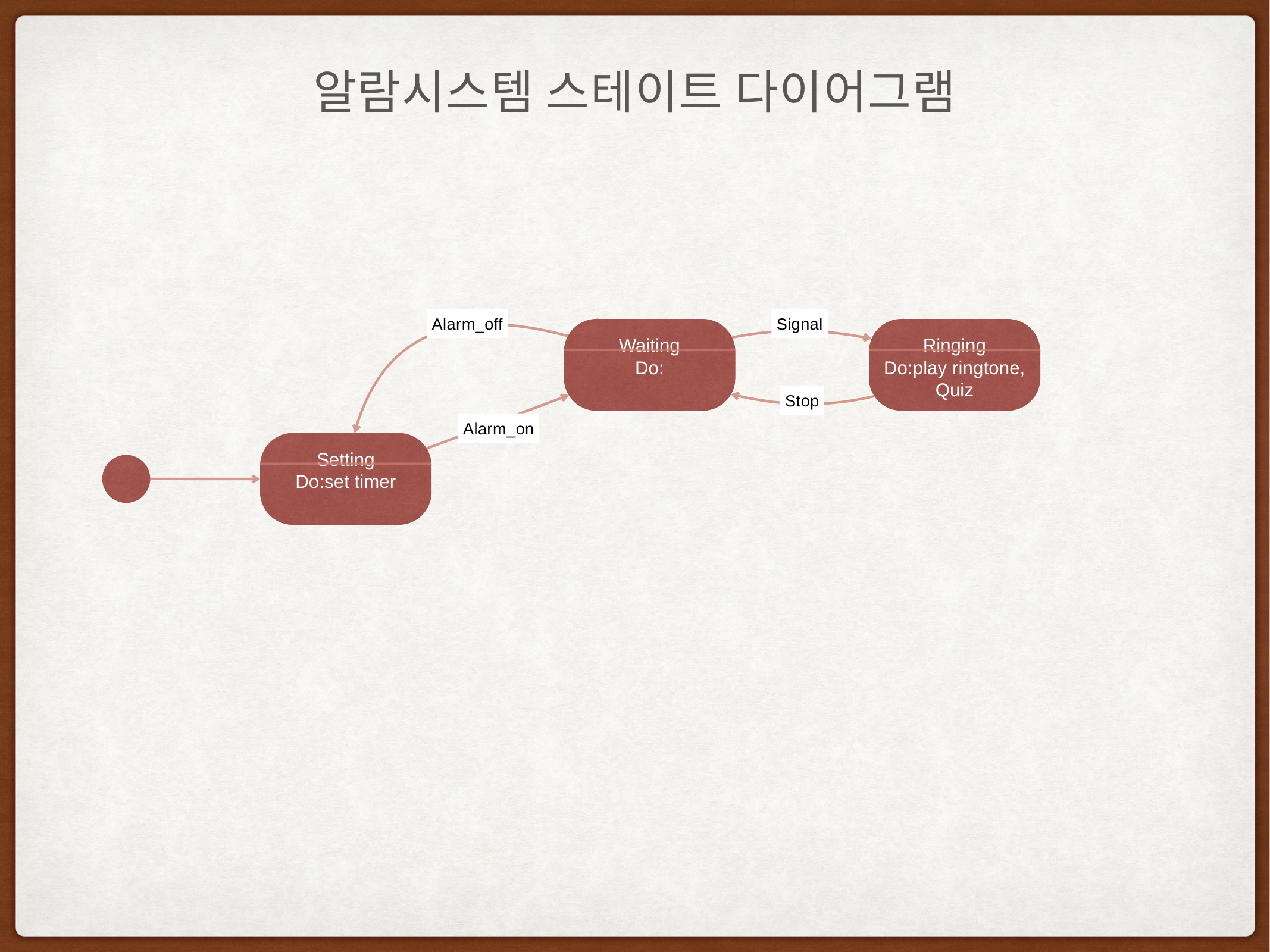

# 알람시스템 스테이트 다이어그램
Alarm_off
Signal
Waiting
Do:

Ringing
Do:play ringtone,
Quiz

Stop

Alarm_on
Setting
Do:set timer